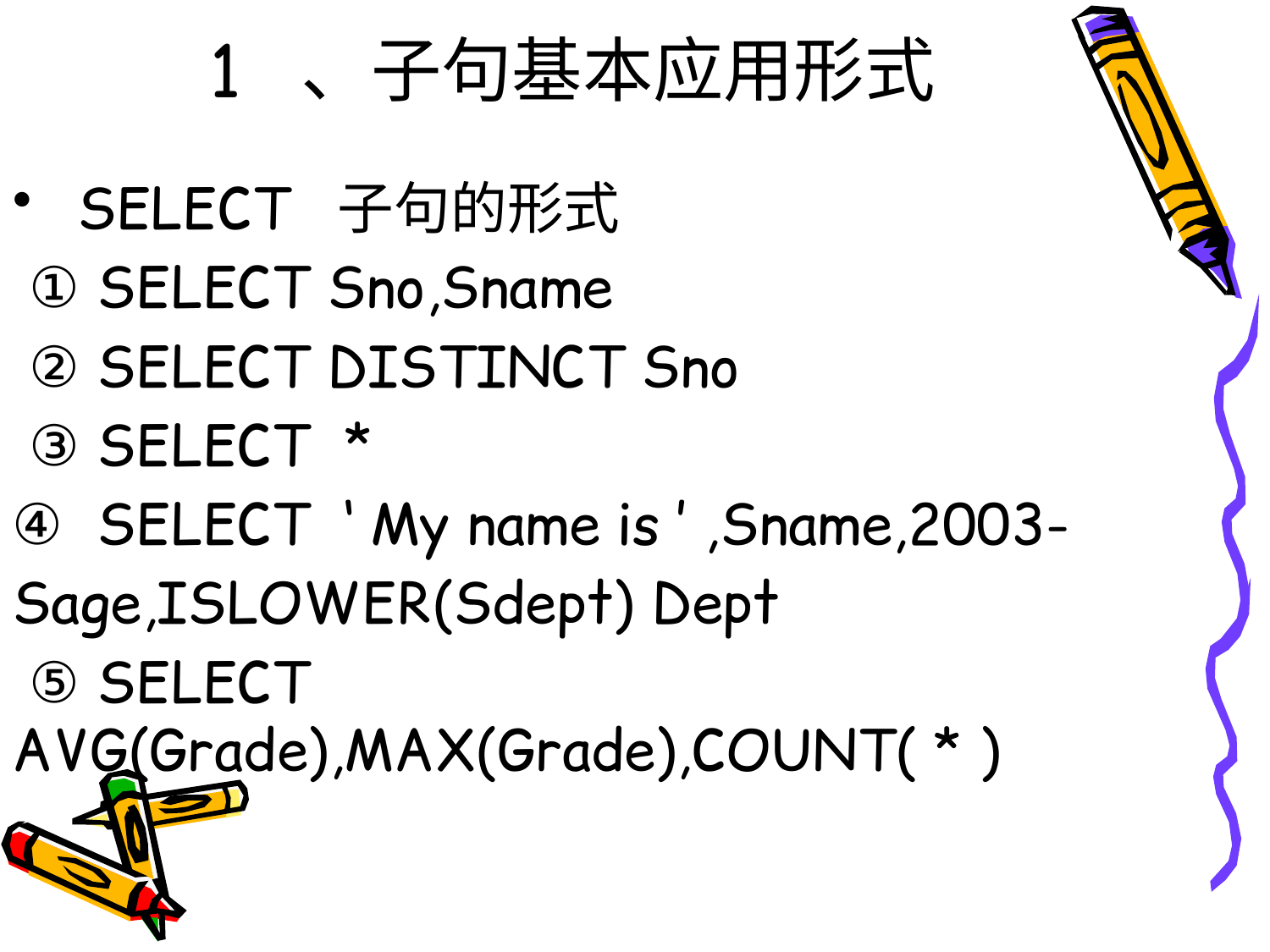

# 1  、子句基本应用形式
 SELECT  子句的形式
 ① SELECT Sno,Sname
 ② SELECT DISTINCT Sno
 ③ SELECT  *
④  SELECT  ‘ My name is ’ ,Sname,2003-
Sage,ISLOWER(Sdept) Dept
 ⑤ SELECT AVG(Grade),MAX(Grade),COUNT( * )